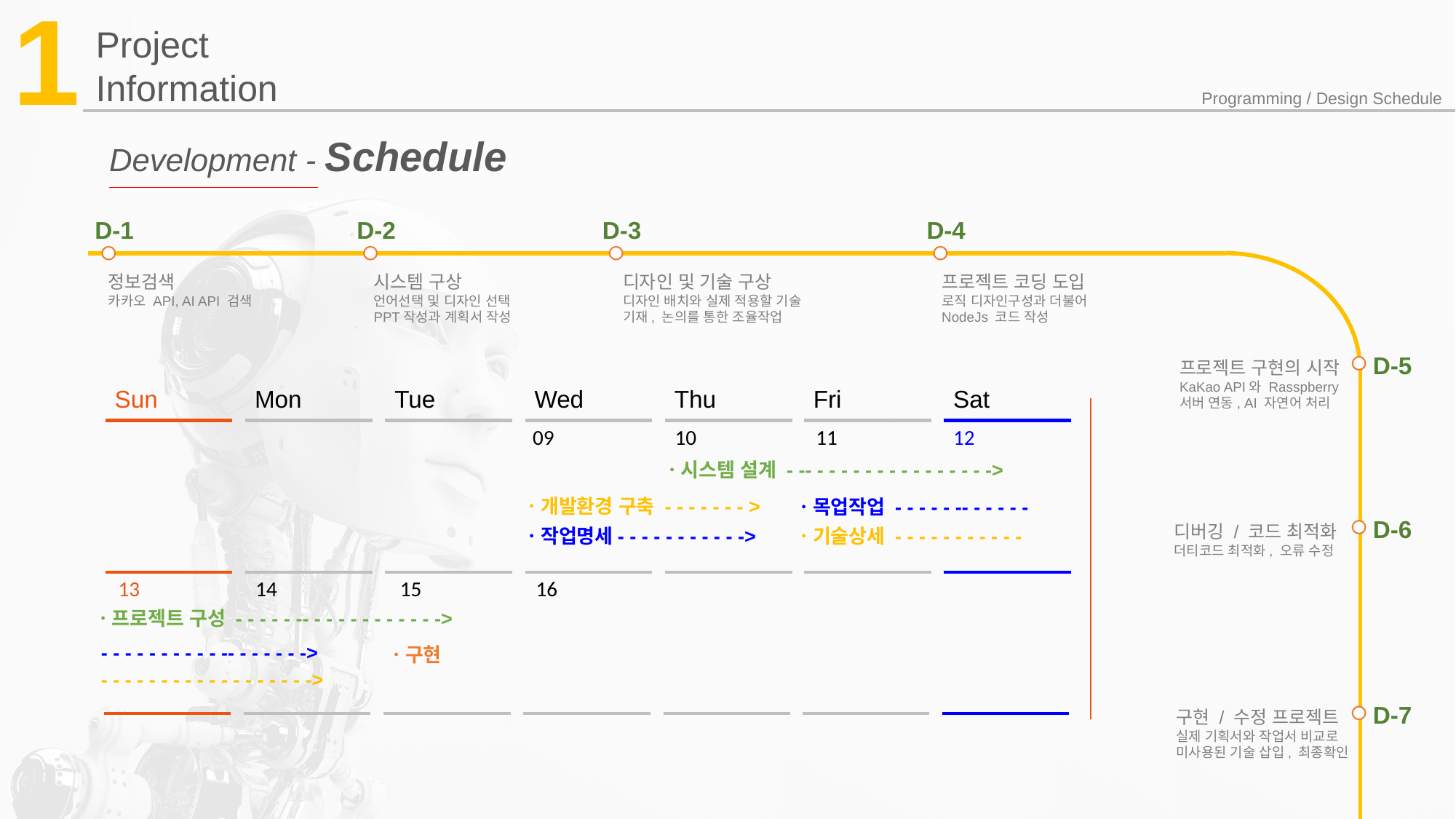

1
Project
Information
Programming / Design Schedule
Development - Schedule
D-1
D-2
D-3
D-4

정보검색
카카오 API, AI API 검색
시스템 구상
언어선택 및 디자인 선택
PPT작성과 계획서 작성
디자인 및 기술 구상
디자인 배치와 실제 적용할 기술
기재, 논의를 통한 조율작업
프로젝트 코딩 도입
로직 디자인구성과 더불어
NodeJs 코드 작성
D-5
프로젝트 구현의 시작
KaKao API와 Rasspberry
서버 연동, AI 자연어 처리

Sun
Mon
Tue
Wed
Thu
Fri
Sat
09
10
11
12
ㆍ시스템 설계 - -- - - - - - - - - - - - - - - ->
ㆍ개발환경 구축 - - - - - - - >
ㆍ목업작업 - - - - - -- - - - - -
ㆍ작업명세- - - - - - - - - - ->
ㆍ기술상세 - - - - - - - - - - -
13
14
15
16
ㆍ프로젝트 구성 - - - - - -- - - - - - - - - - - ->
- - - - - - - - - - -- - - - - - ->
ㆍ구현
- - - - - - - - - - - - - - - - - ->
D-6
디버깅 / 코드 최적화
더티코드 최적화, 오류 수정

D-7
구현 / 수정 프로젝트
실제 기획서와 작업서 비교로
미사용된 기술 삽입, 최종확인